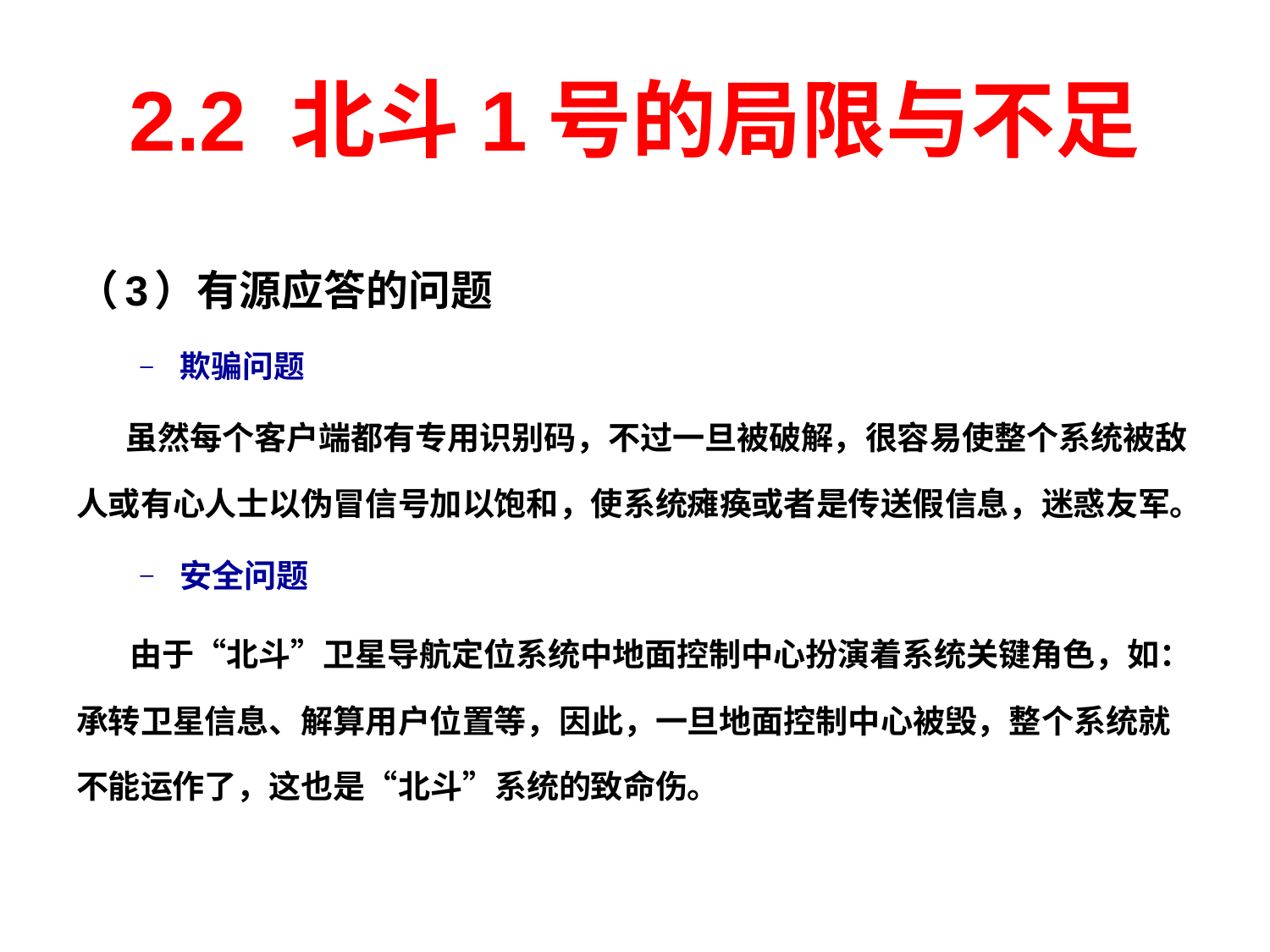

# 2.2 北斗1号的局限与不足

（3）有源应答的问题
欺骗问题
      虽然每个客户端都有专用识别码，不过一旦被破解，很容易使整个系统被敌人或有心人士以伪冒信号加以饱和，使系统瘫痪或者是传送假信息，迷惑友军。
安全问题
      由于“北斗”卫星导航定位系统中地面控制中心扮演着系统关键角色，如：承转卫星信息、解算用户位置等，因此，一旦地面控制中心被毁，整个系统就不能运作了，这也是“北斗”系统的致命伤。